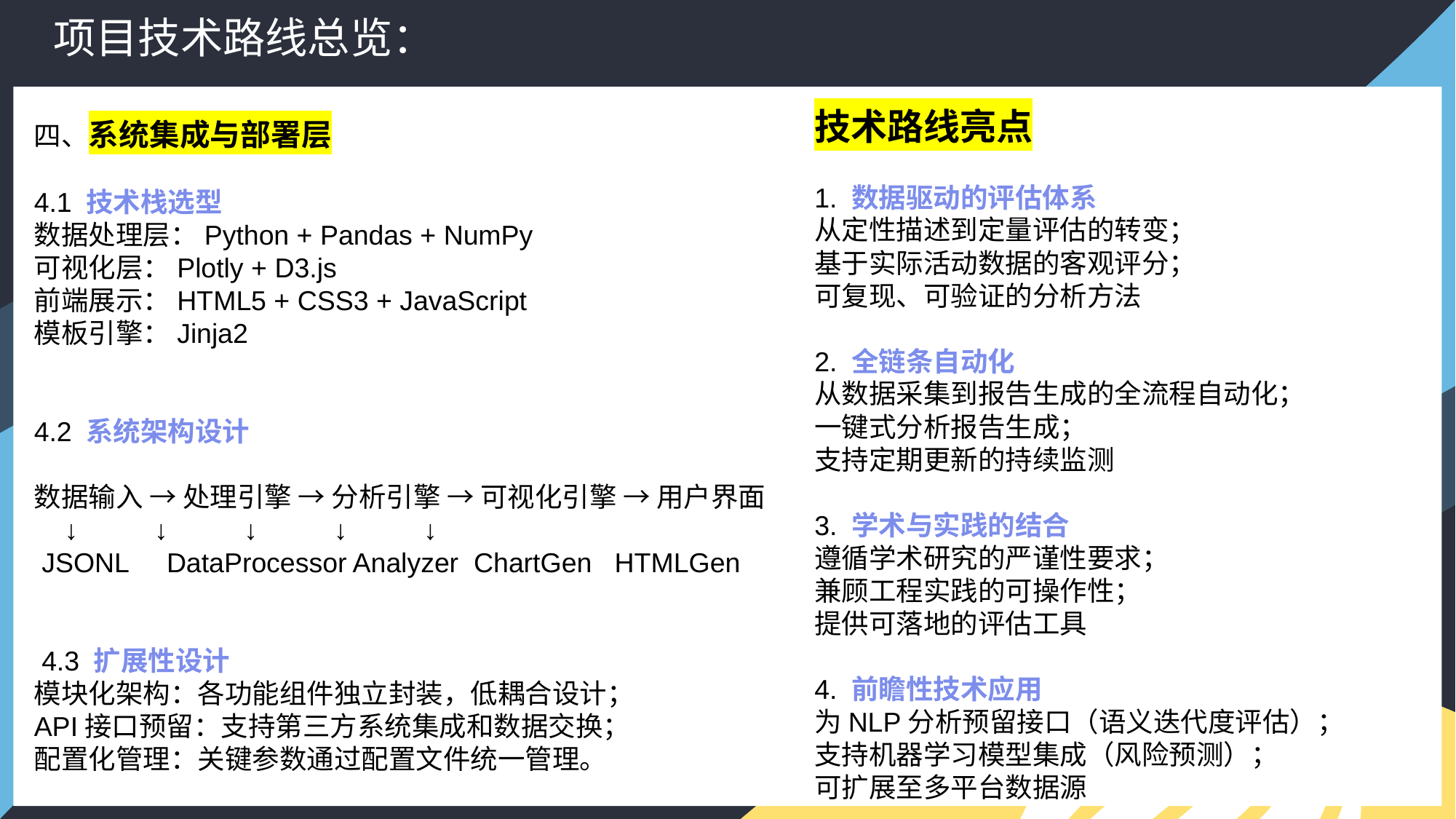

项目技术路线总览：
技术路线亮点

1. 数据驱动的评估体系
从定性描述到定量评估的转变；
基于实际活动数据的客观评分；
可复现、可验证的分析方法

2. 全链条自动化
从数据采集到报告生成的全流程自动化；
一键式分析报告生成；
支持定期更新的持续监测

3. 学术与实践的结合
遵循学术研究的严谨性要求；
兼顾工程实践的可操作性；
提供可落地的评估工具

4. 前瞻性技术应用
为NLP分析预留接口（语义迭代度评估）；
支持机器学习模型集成（风险预测）；
可扩展至多平台数据源
四、系统集成与部署层

4.1 技术栈选型
数据处理层：Python + Pandas + NumPy
可视化层：Plotly + D3.js
前端展示：HTML5 + CSS3 + JavaScript
模板引擎：Jinja2

4.2 系统架构设计

数据输入 → 处理引擎 → 分析引擎 → 可视化引擎 → 用户界面
    ↓          ↓          ↓          ↓          ↓
 JSONL     DataProcessor Analyzer  ChartGen   HTMLGen

 4.3 扩展性设计
模块化架构：各功能组件独立封装，低耦合设计；
API接口预留：支持第三方系统集成和数据交换；
配置化管理：关键参数通过配置文件统一管理。